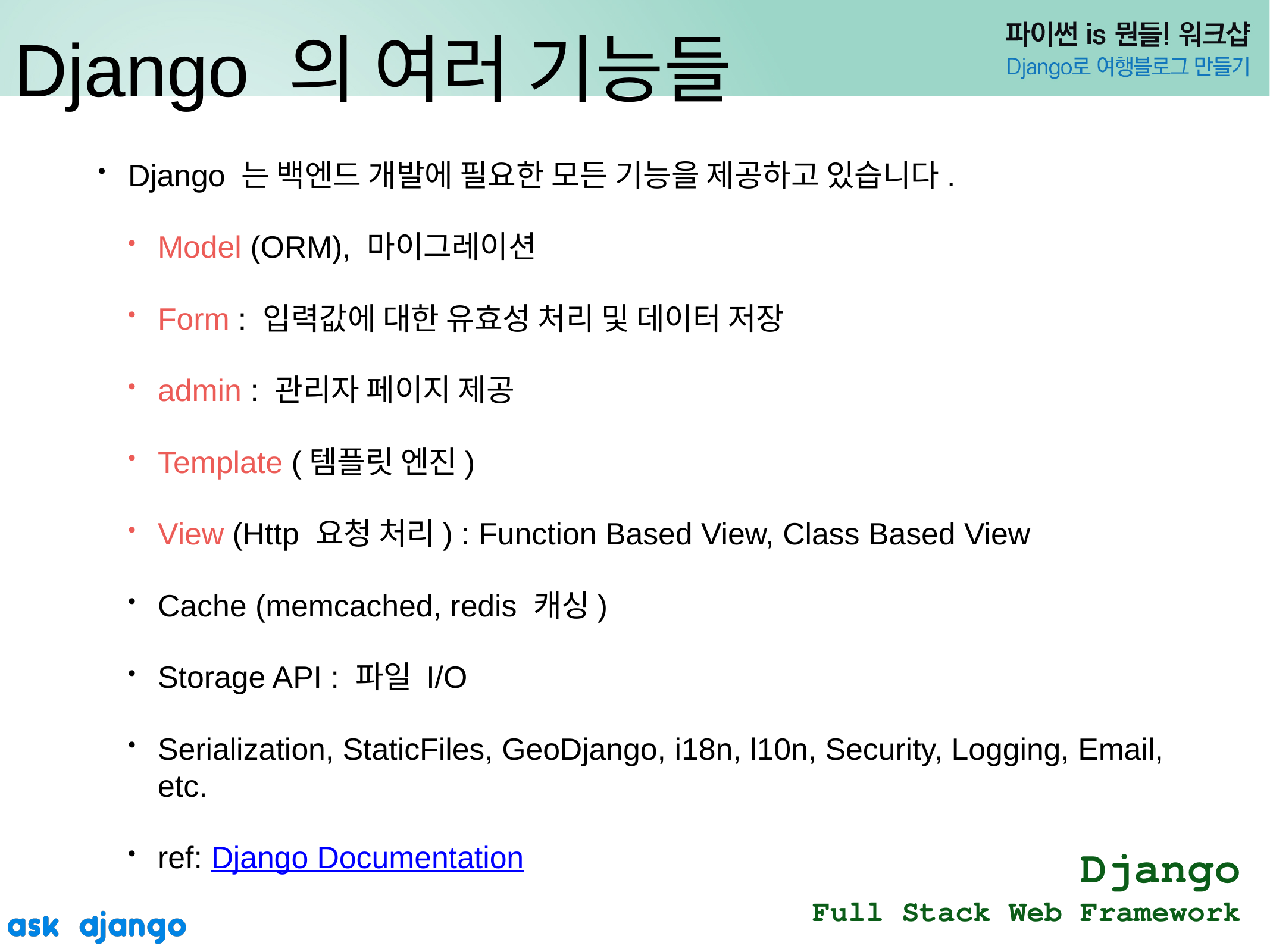

# Django 의 여러 기능들
Django 는 백엔드 개발에 필요한 모든 기능을 제공하고 있습니다.
Model (ORM), 마이그레이션
Form : 입력값에 대한 유효성 처리 및 데이터 저장
admin : 관리자 페이지 제공
Template (템플릿 엔진)
View (Http 요청 처리) : Function Based View, Class Based View
Cache (memcached, redis 캐싱)
Storage API : 파일 I/O
Serialization, StaticFiles, GeoDjango, i18n, l10n, Security, Logging, Email, etc.
ref: Django Documentation
Django
Full Stack Web Framework